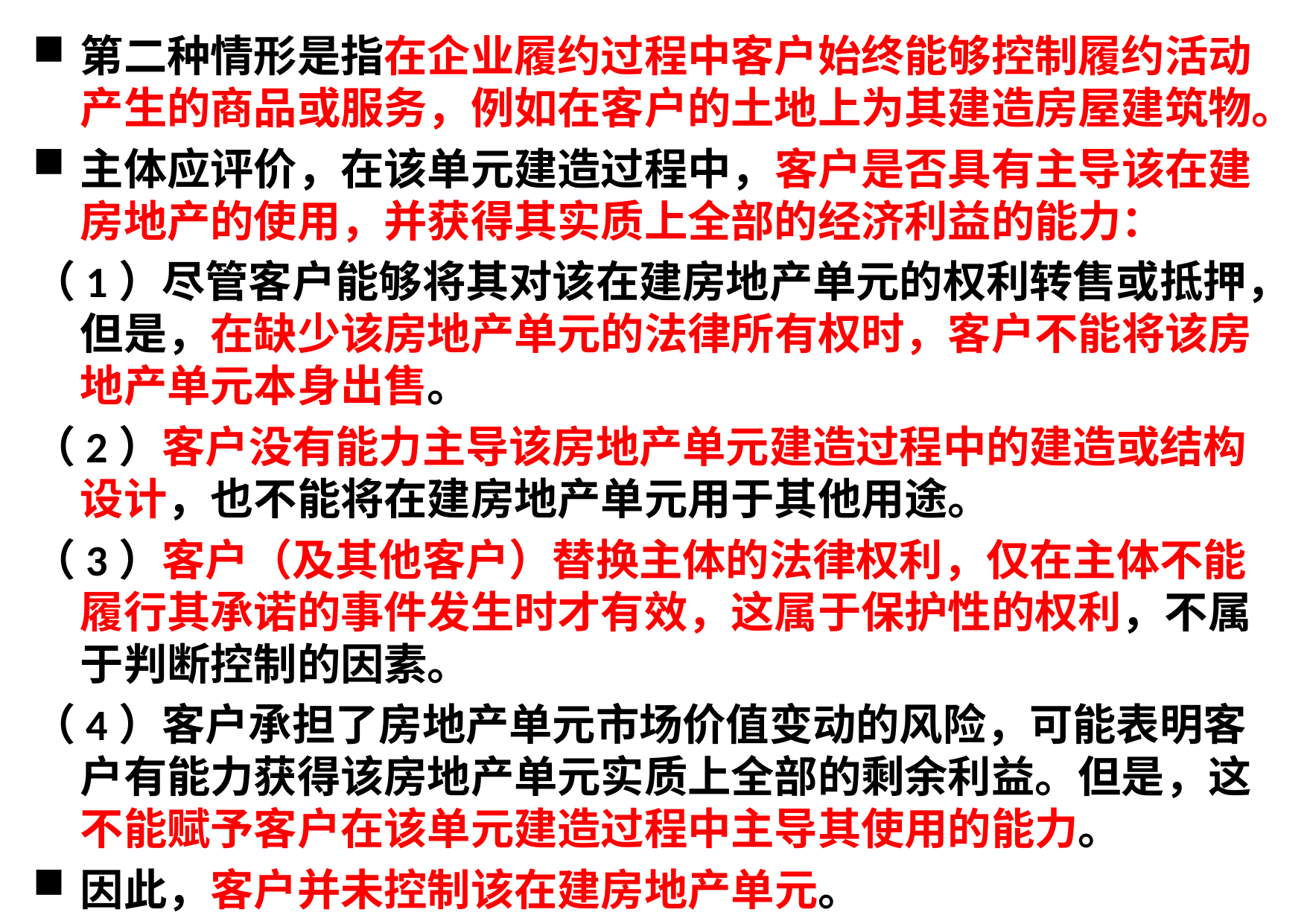

第二种情形是指在企业履约过程中客户始终能够控制履约活动产生的商品或服务，例如在客户的土地上为其建造房屋建筑物。
主体应评价，在该单元建造过程中，客户是否具有主导该在建房地产的使用，并获得其实质上全部的经济利益的能力：
（1）尽管客户能够将其对该在建房地产单元的权利转售或抵押，但是，在缺少该房地产单元的法律所有权时，客户不能将该房地产单元本身出售。
（2）客户没有能力主导该房地产单元建造过程中的建造或结构设计，也不能将在建房地产单元用于其他用途。
（3）客户（及其他客户）替换主体的法律权利，仅在主体不能履行其承诺的事件发生时才有效，这属于保护性的权利，不属于判断控制的因素。
（4）客户承担了房地产单元市场价值变动的风险，可能表明客户有能力获得该房地产单元实质上全部的剩余利益。但是，这不能赋予客户在该单元建造过程中主导其使用的能力。
因此，客户并未控制该在建房地产单元。

95